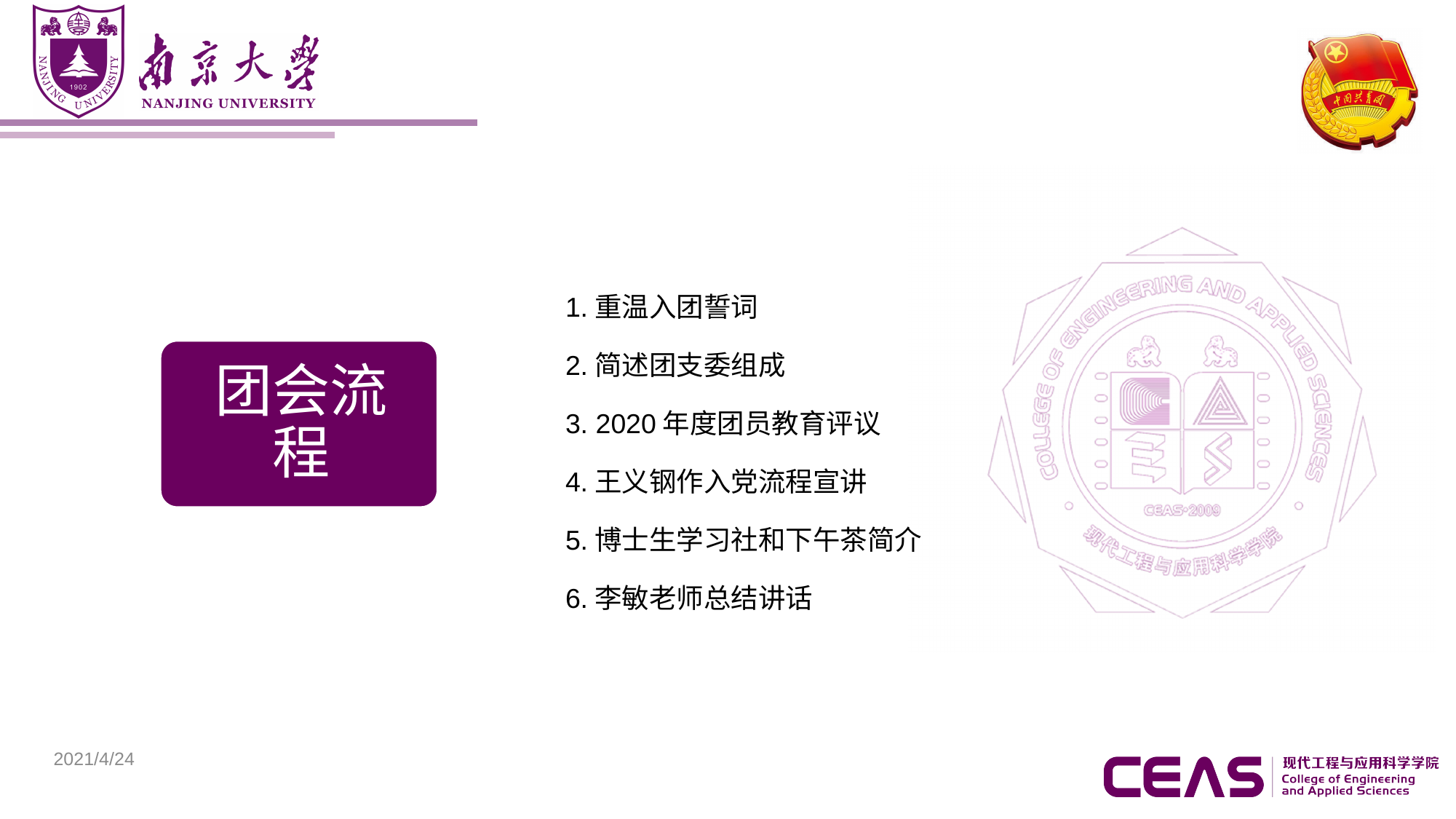

团会流程
1.重温入团誓词
2.简述团支委组成
3. 2020年度团员教育评议
4.王义钢作入党流程宣讲
5.博士生学习社和下午茶简介
6.李敏老师总结讲话
2021/4/24